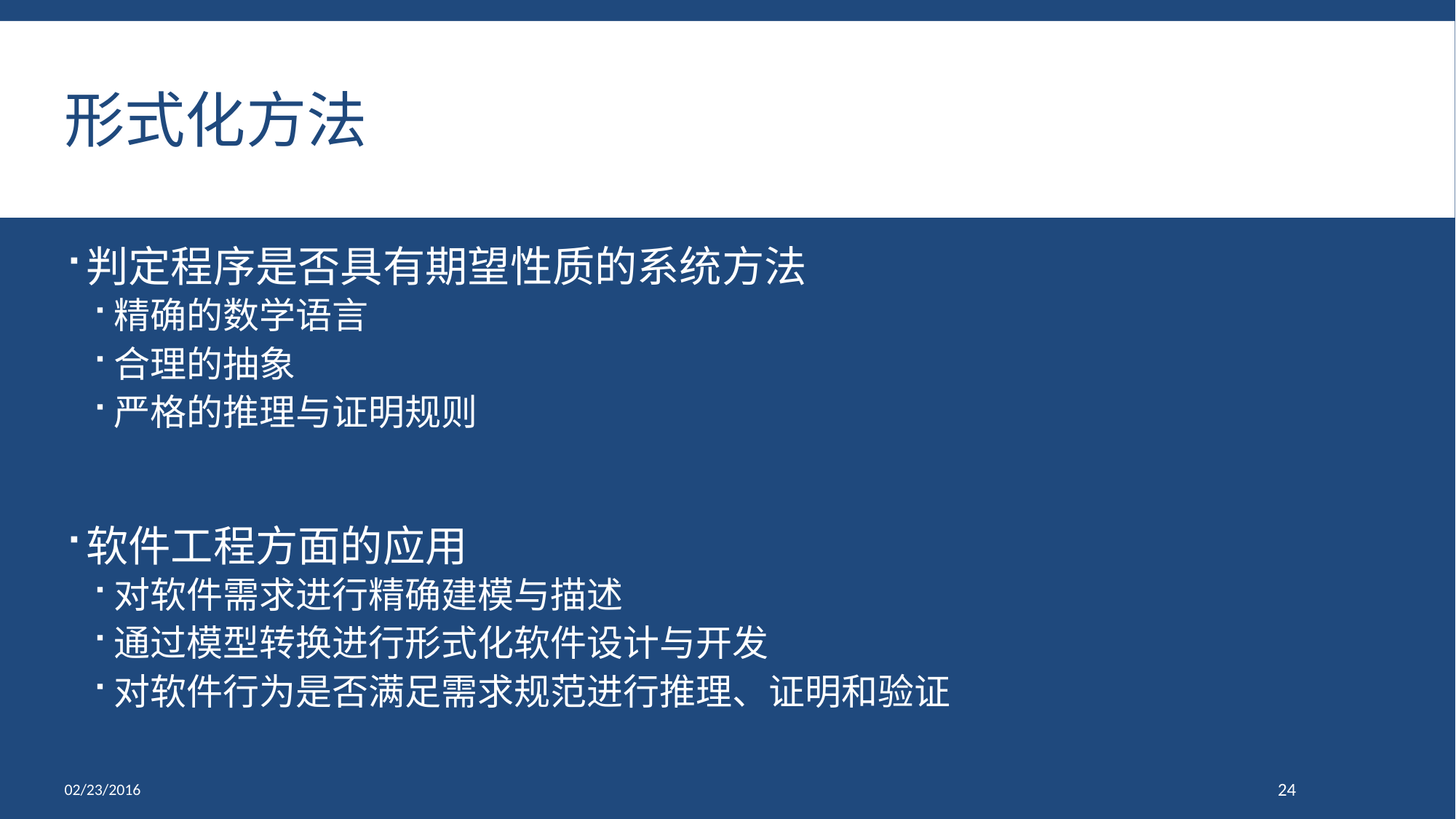

# 形式化方法
判定程序是否具有期望性质的系统方法
精确的数学语言
合理的抽象
严格的推理与证明规则

软件工程方面的应用
对软件需求进行精确建模与描述
通过模型转换进行形式化软件设计与开发
对软件行为是否满足需求规范进行推理、证明和验证

02/23/2016
24